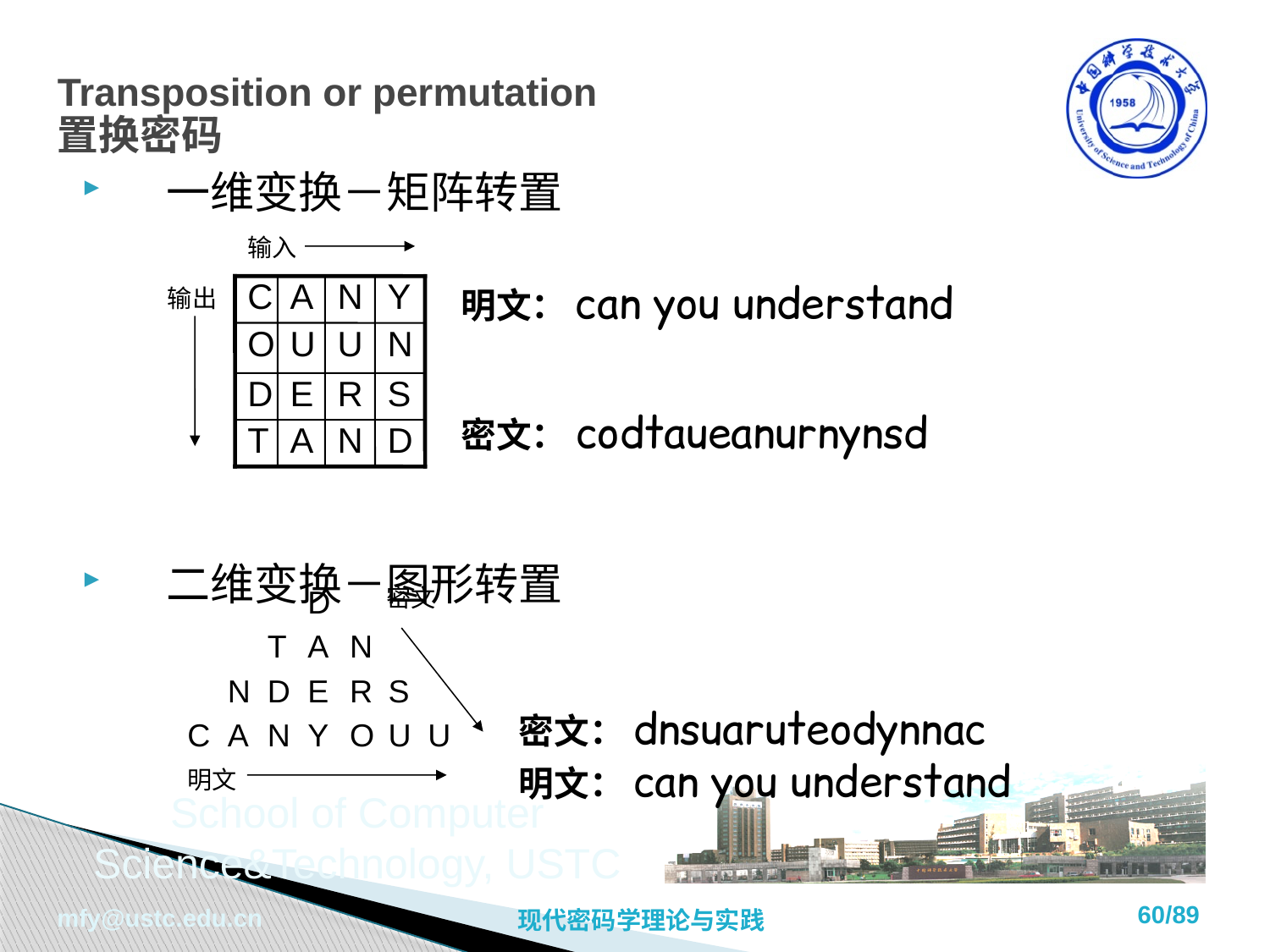

# Transposition or permutation 置换密码
一维变换－矩阵转置

二维变换－图形转置

输入

明文：can you understand
输出
C

A

N

Y

O

U
U
N
D

E
R
S
密文：codtaueanurnynsd
T

A
N
D

D

密文

T
A
N

N
D
E
R
S

密文：dnsuaruteodynnac
C
A
N
Y
O
U
U
明文：can you understand
明文